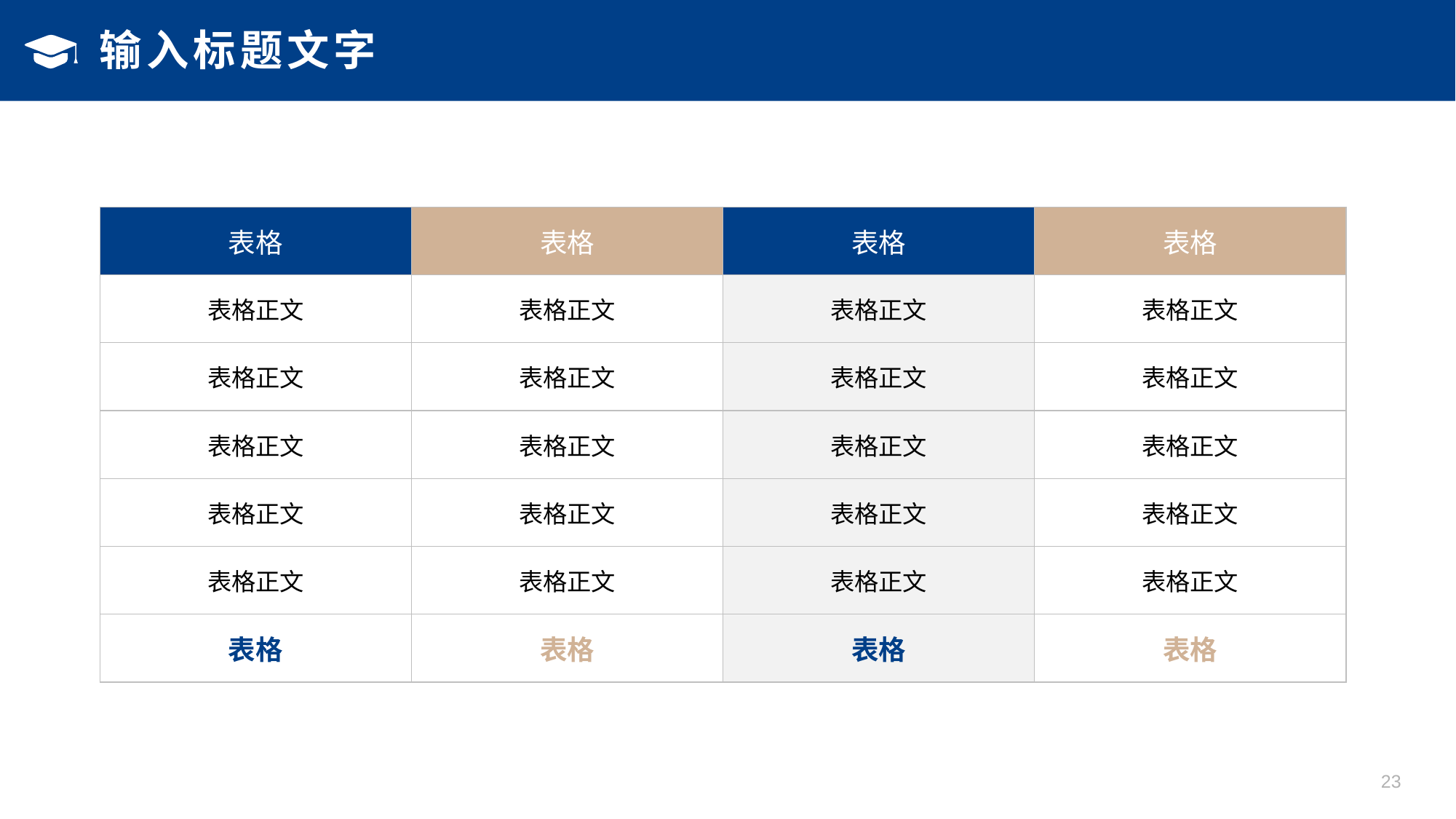

# 输入标题文字

| 表格 | 表格 | 表格 | 表格 |
| --- | --- | --- | --- |
| 表格正文 | 表格正文 | 表格正文 | 表格正文 |
| 表格正文 | 表格正文 | 表格正文 | 表格正文 |
| 表格正文 | 表格正文 | 表格正文 | 表格正文 |
| 表格正文 | 表格正文 | 表格正文 | 表格正文 |
| 表格正文 | 表格正文 | 表格正文 | 表格正文 |
| 表格 | 表格 | 表格 | 表格 |
23